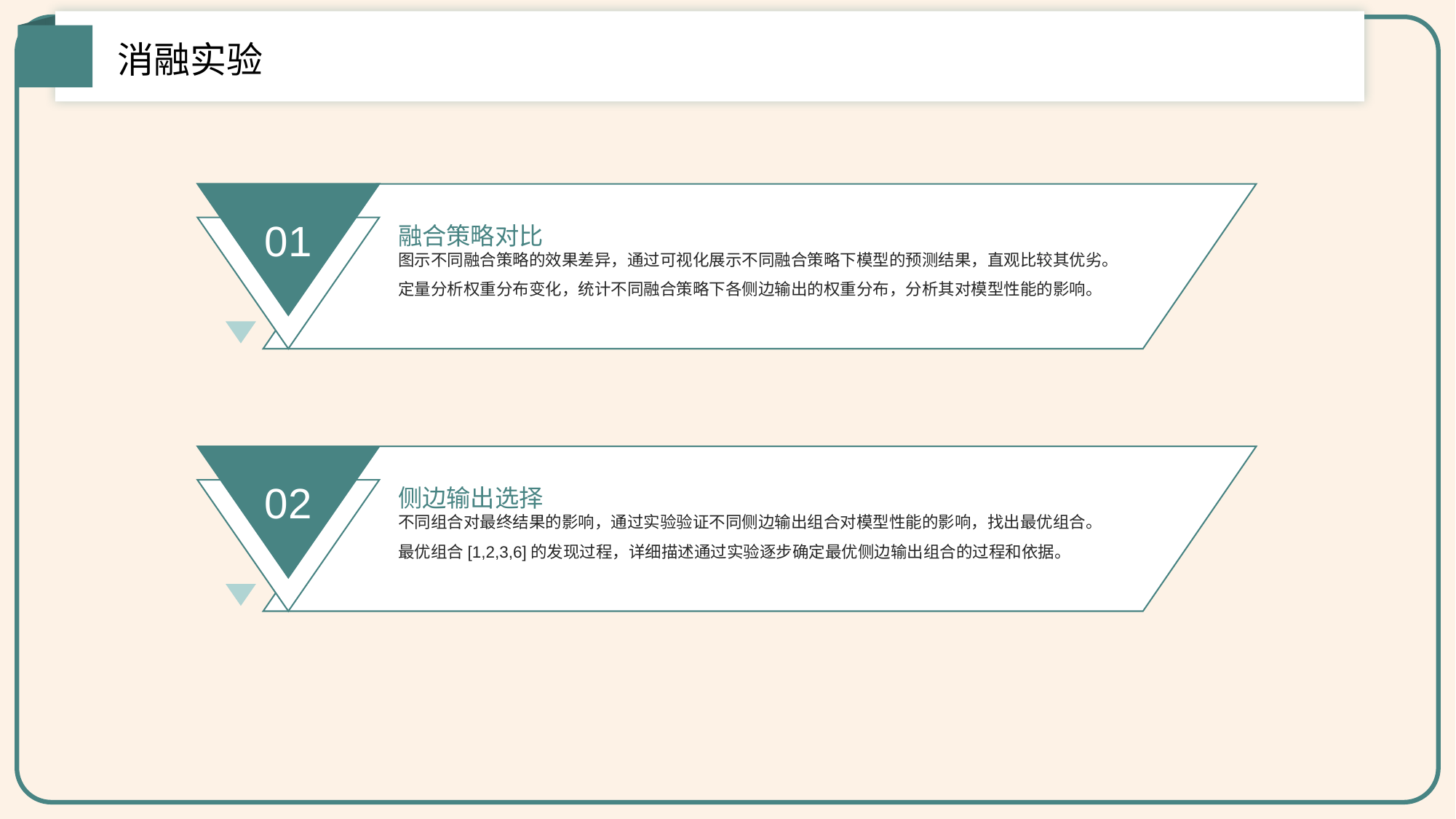

消融实验

融合策略对比
01

图示不同融合策略的效果差异，通过可视化展示不同融合策略下模型的预测结果，直观比较其优劣。
定量分析权重分布变化，统计不同融合策略下各侧边输出的权重分布，分析其对模型性能的影响。

侧边输出选择
02

不同组合对最终结果的影响，通过实验验证不同侧边输出组合对模型性能的影响，找出最优组合。
最优组合[1,2,3,6]的发现过程，详细描述通过实验逐步确定最优侧边输出组合的过程和依据。